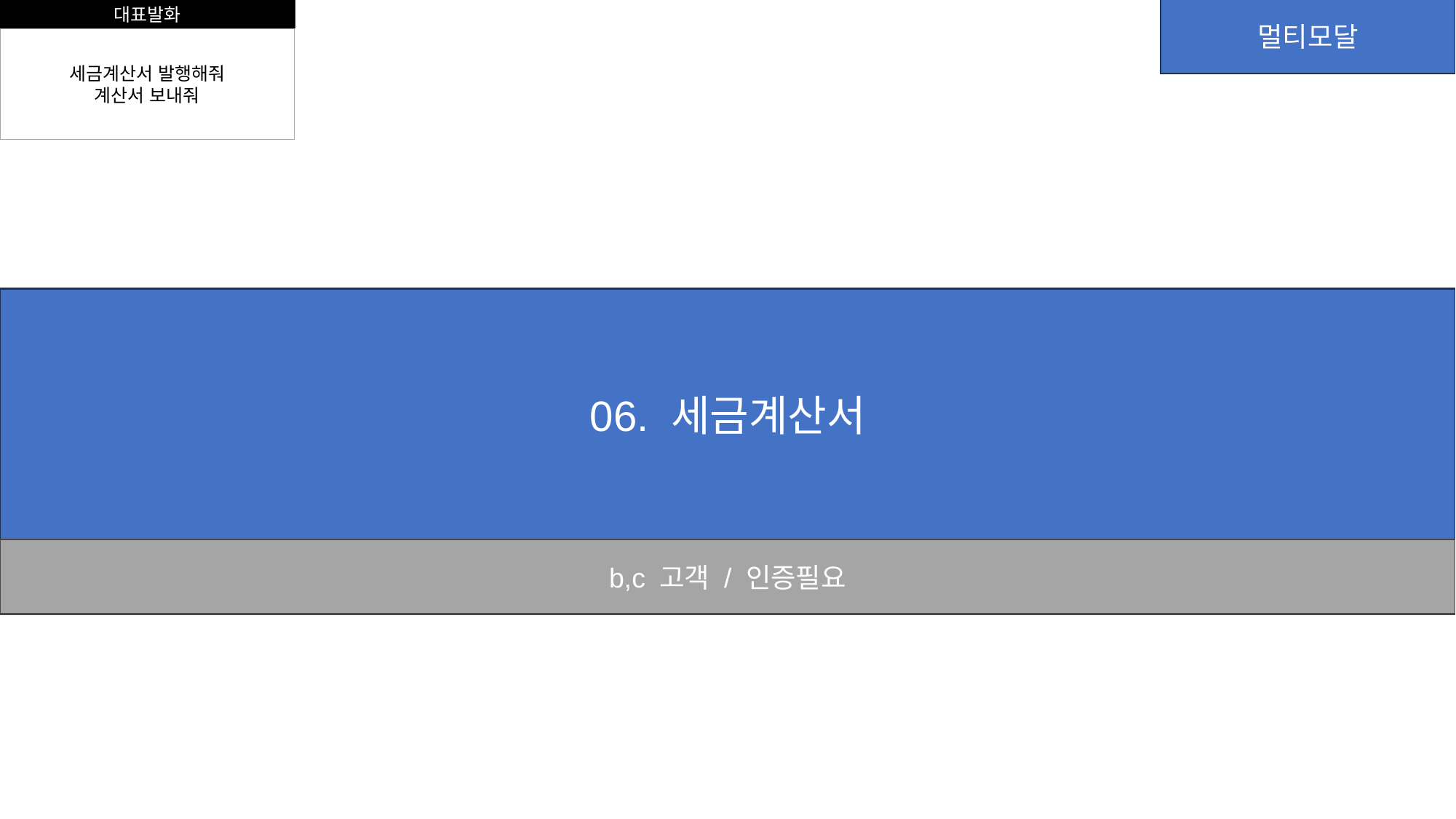

대표발화
멀티모달
세금계산서 발행해줘
계산서 보내줘
06. 세금계산서
b,c 고객 / 인증필요